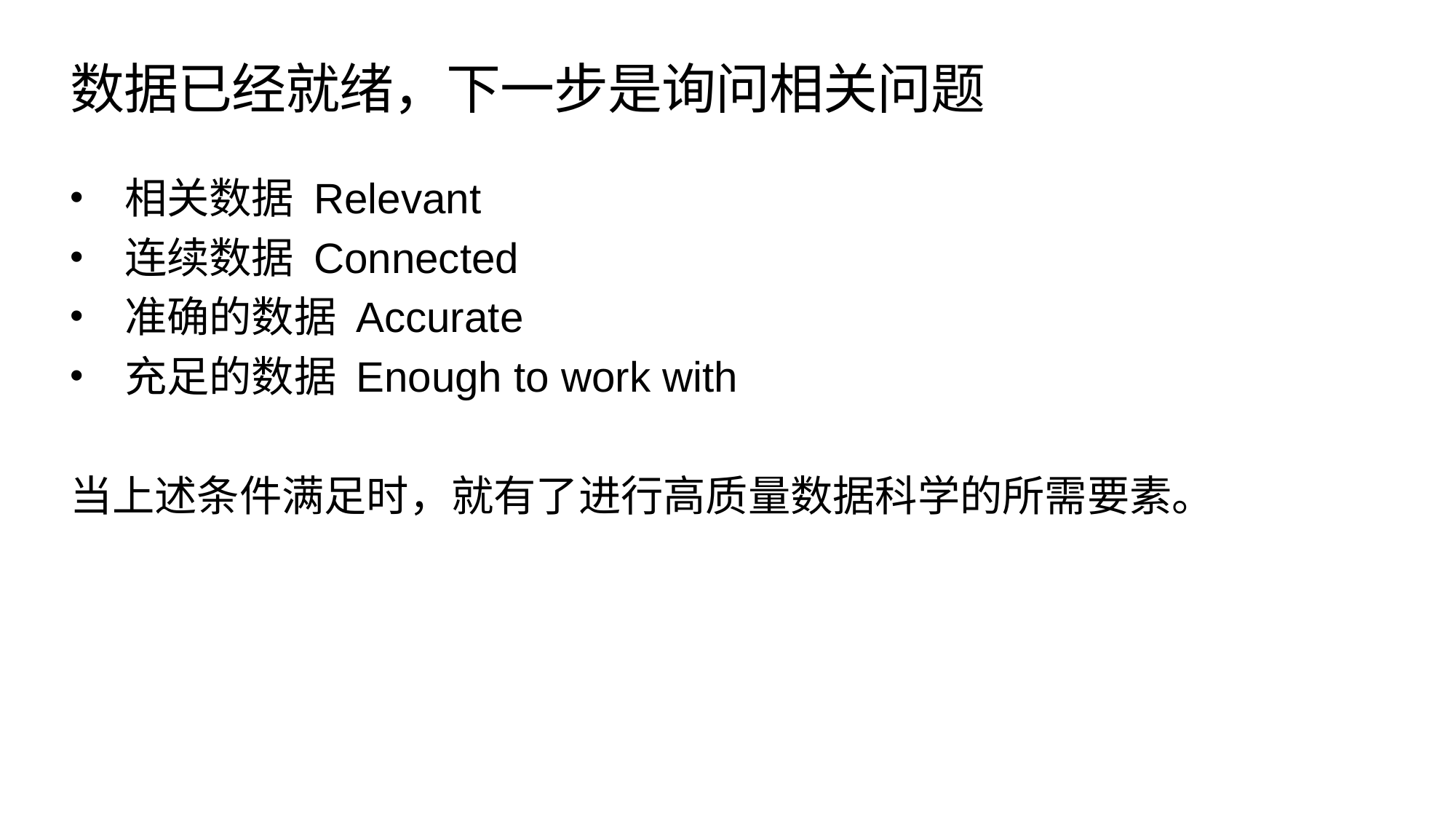

# 数据已经就绪，下一步是询问相关问题
相关数据 Relevant
连续数据 Connected
准确的数据 Accurate
充足的数据 Enough to work with

当上述条件满足时，就有了进行高质量数据科学的所需要素。